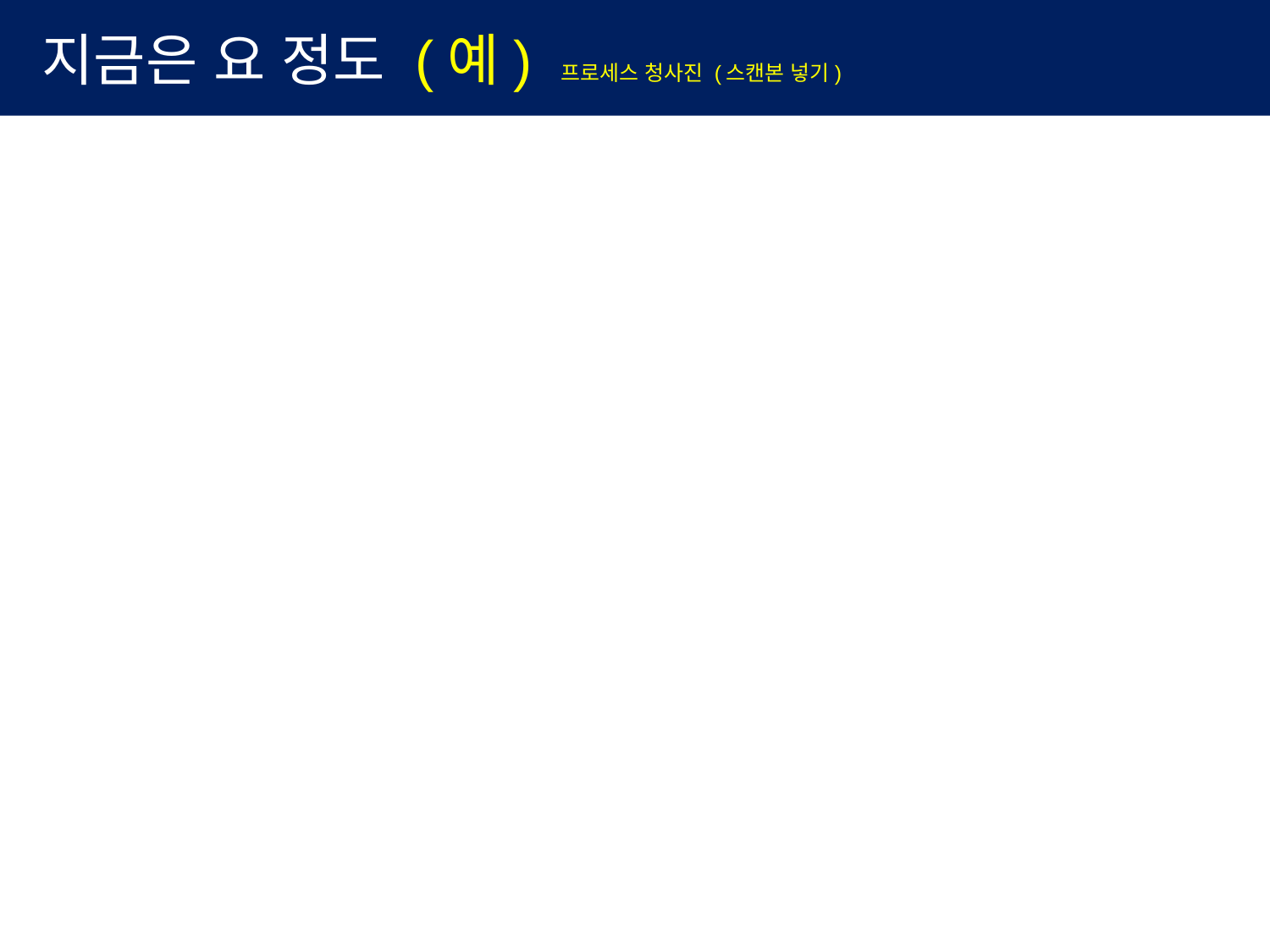

지금은 요 정도 (예) 프로세스 청사진 (스캔본 넣기)